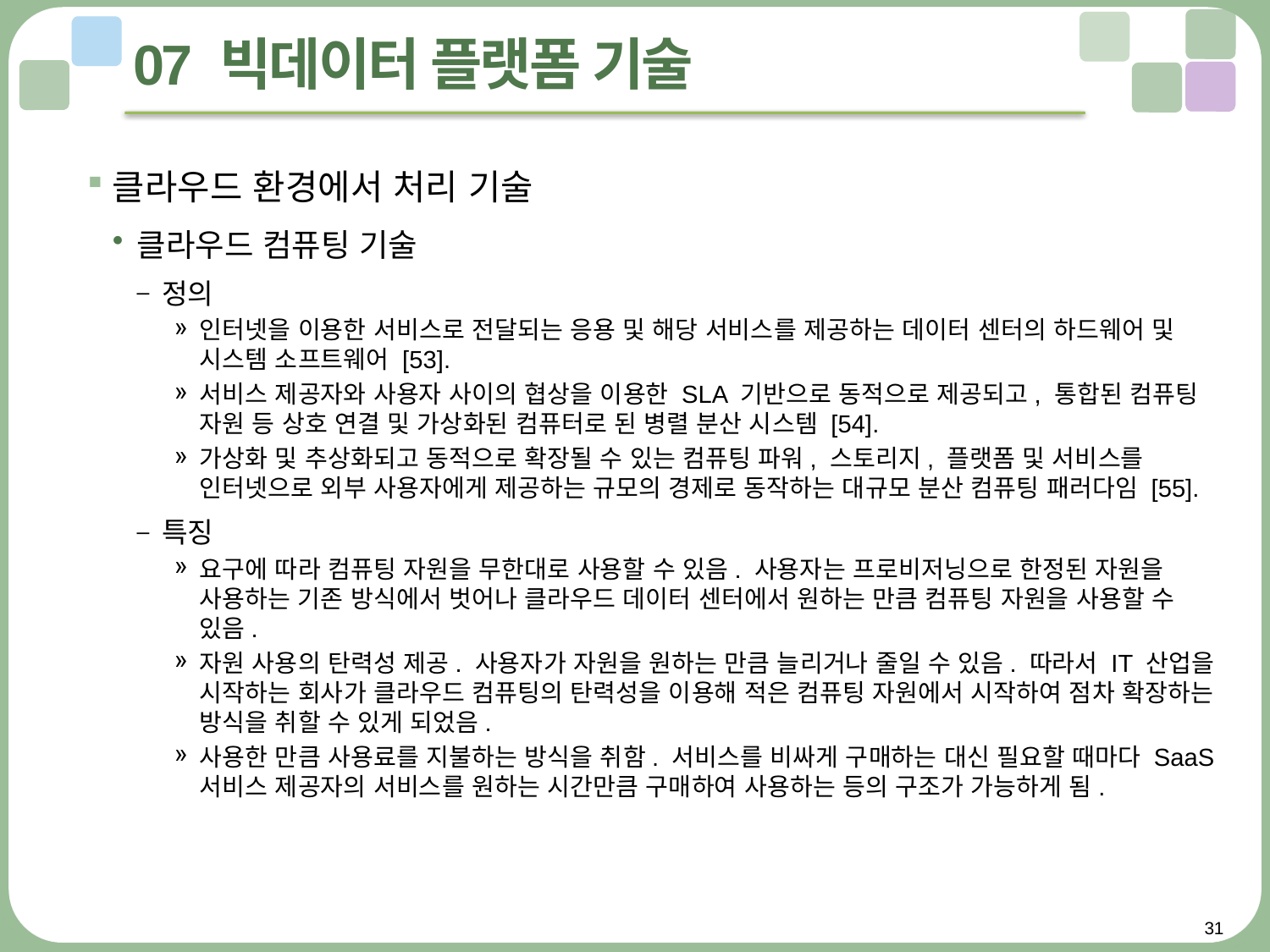

# 07 빅데이터 플랫폼 기술
클라우드 환경에서 처리 기술
클라우드 컴퓨팅 기술
정의
인터넷을 이용한 서비스로 전달되는 응용 및 해당 서비스를 제공하는 데이터 센터의 하드웨어 및 시스템 소프트웨어 [53].
서비스 제공자와 사용자 사이의 협상을 이용한 SLA 기반으로 동적으로 제공되고, 통합된 컴퓨팅 자원 등 상호 연결 및 가상화된 컴퓨터로 된 병렬 분산 시스템 [54].
가상화 및 추상화되고 동적으로 확장될 수 있는 컴퓨팅 파워, 스토리지, 플랫폼 및 서비스를 인터넷으로 외부 사용자에게 제공하는 규모의 경제로 동작하는 대규모 분산 컴퓨팅 패러다임 [55].
특징
요구에 따라 컴퓨팅 자원을 무한대로 사용할 수 있음. 사용자는 프로비저닝으로 한정된 자원을 사용하는 기존 방식에서 벗어나 클라우드 데이터 센터에서 원하는 만큼 컴퓨팅 자원을 사용할 수 있음.
자원 사용의 탄력성 제공. 사용자가 자원을 원하는 만큼 늘리거나 줄일 수 있음. 따라서 IT 산업을 시작하는 회사가 클라우드 컴퓨팅의 탄력성을 이용해 적은 컴퓨팅 자원에서 시작하여 점차 확장하는 방식을 취할 수 있게 되었음.
사용한 만큼 사용료를 지불하는 방식을 취함. 서비스를 비싸게 구매하는 대신 필요할 때마다 SaaS 서비스 제공자의 서비스를 원하는 시간만큼 구매하여 사용하는 등의 구조가 가능하게 됨.